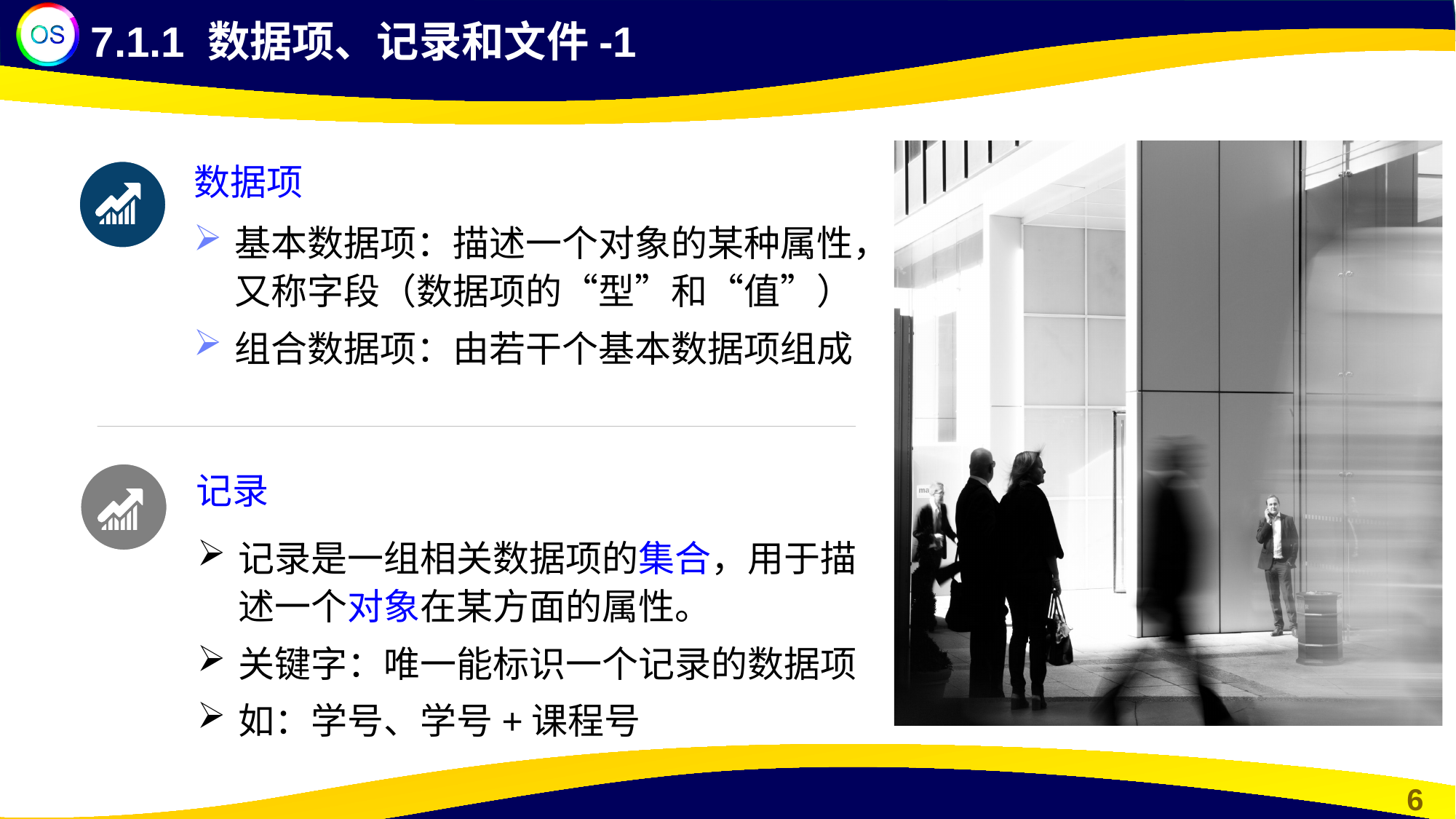

7.1.1 数据项、记录和文件-1

数据项
基本数据项：描述一个对象的某种属性，又称字段（数据项的“型”和“值”）
组合数据项：由若干个基本数据项组成

记录
记录是一组相关数据项的集合，用于描述一个对象在某方面的属性。
关键字：唯一能标识一个记录的数据项
如：学号、学号+课程号